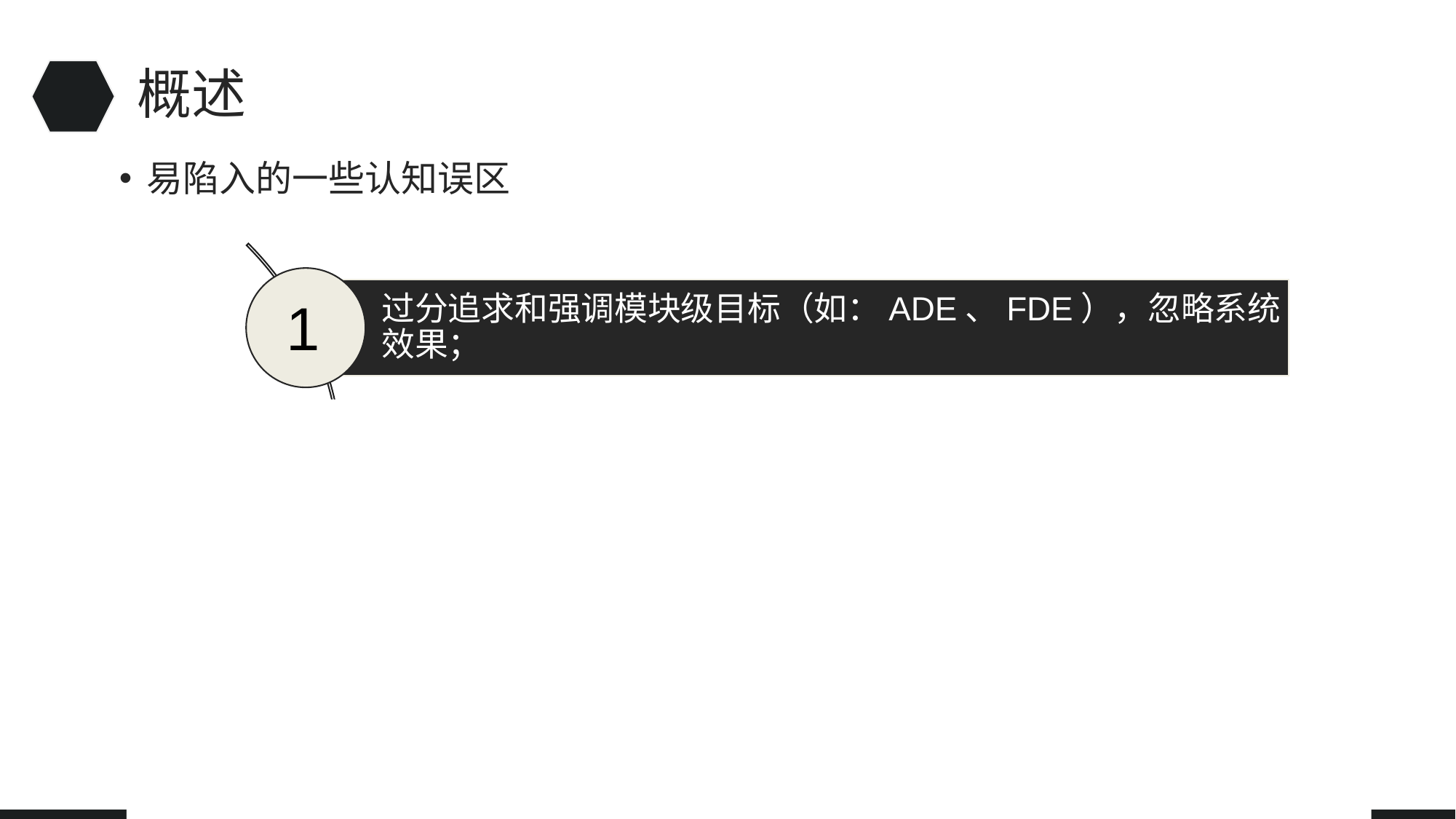

# 概述
易陷入的一些认知误区
过分追求和强调模块级目标（如：ADE、FDE），忽略系统效果；
把系统效果问题局限于预测模块内部解决，忽略上下游的配合；
模块之间不考虑包容性；
1
2
3